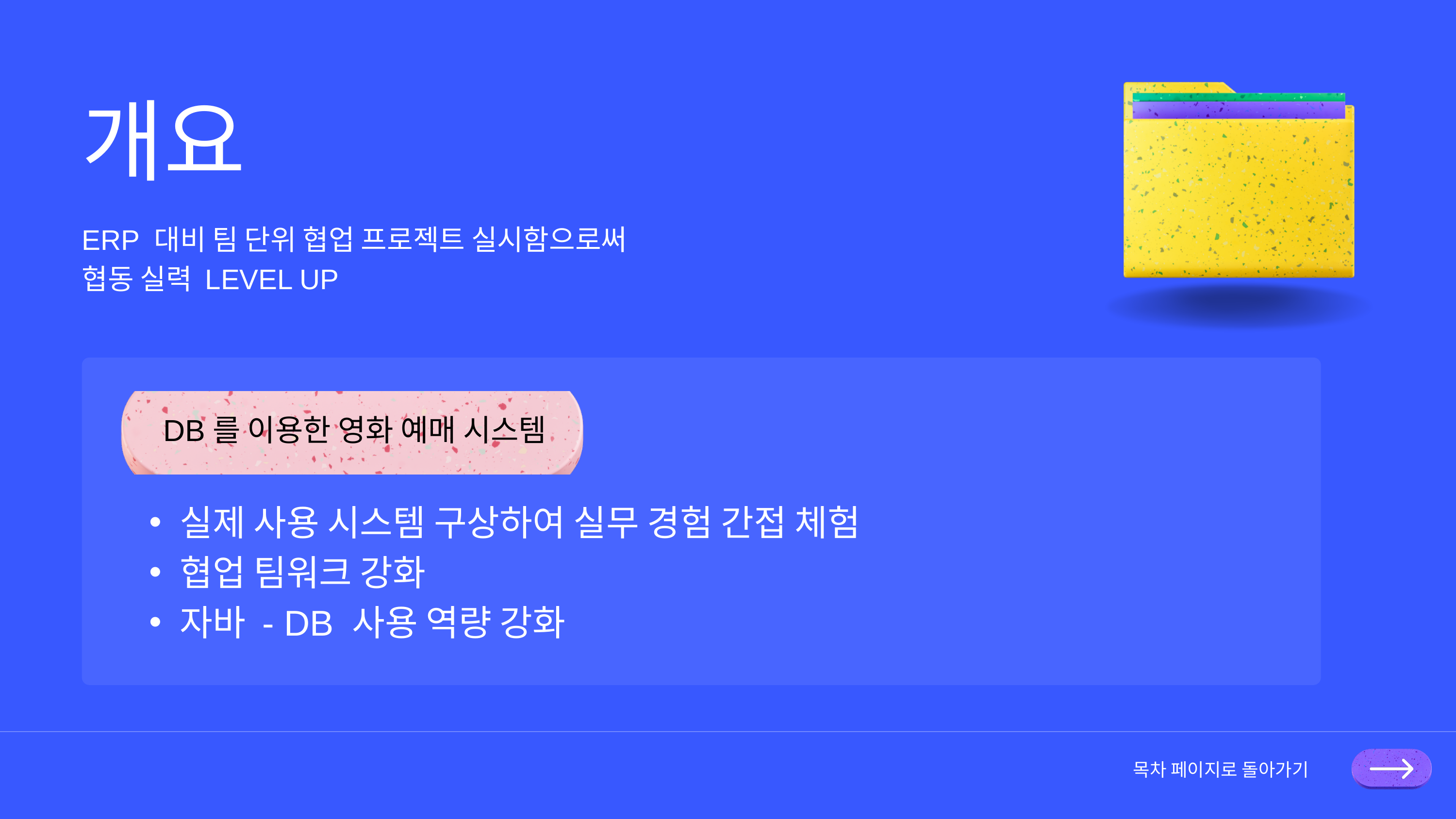

개요
ERP 대비 팀 단위 협업 프로젝트 실시함으로써
협동 실력 LEVEL UP

DB를 이용한 영화 예매 시스템
실제 사용 시스템 구상하여 실무 경험 간접 체험
협업 팀워크 강화
자바 - DB 사용 역량 강화

목차 페이지로 돌아가기